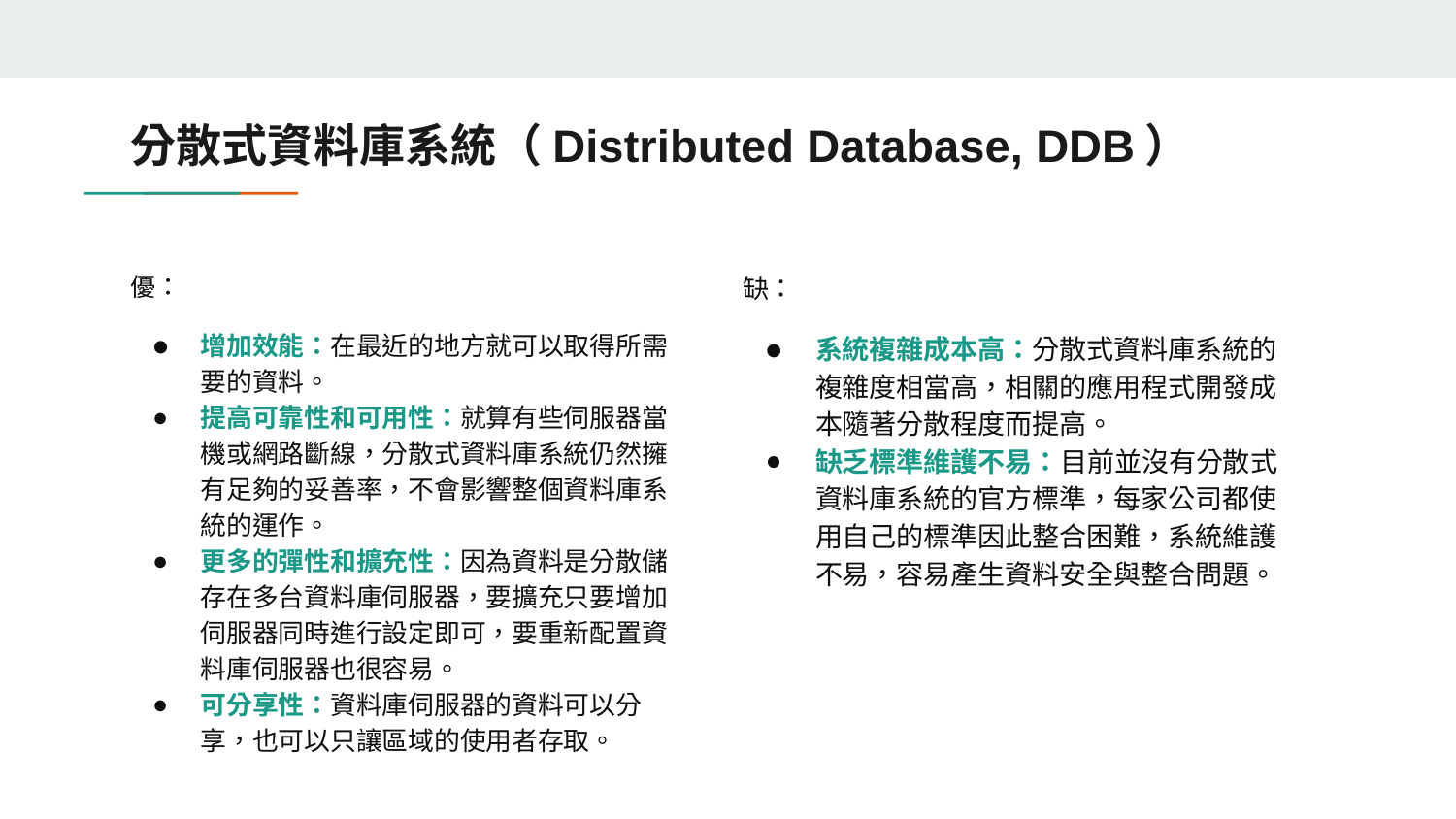

# 分散式資料庫系統（Distributed Database, DDB）

優：
增加效能：在最近的地方就可以取得所需要的資料。
提高可靠性和可用性：就算有些伺服器當機或網路斷線，分散式資料庫系統仍然擁有足夠的妥善率，不會影響整個資料庫系統的運作。
更多的彈性和擴充性：因為資料是分散儲存在多台資料庫伺服器，要擴充只要增加伺服器同時進行設定即可，要重新配置資料庫伺服器也很容易。
可分享性：資料庫伺服器的資料可以分享，也可以只讓區域的使用者存取。
缺：
系統複雜成本高：分散式資料庫系統的複雜度相當高，相關的應用程式開發成本隨著分散程度而提高。
缺乏標準維護不易：目前並沒有分散式資料庫系統的官方標準，每家公司都使用自己的標準因此整合困難，系統維護不易，容易產生資料安全與整合問題。